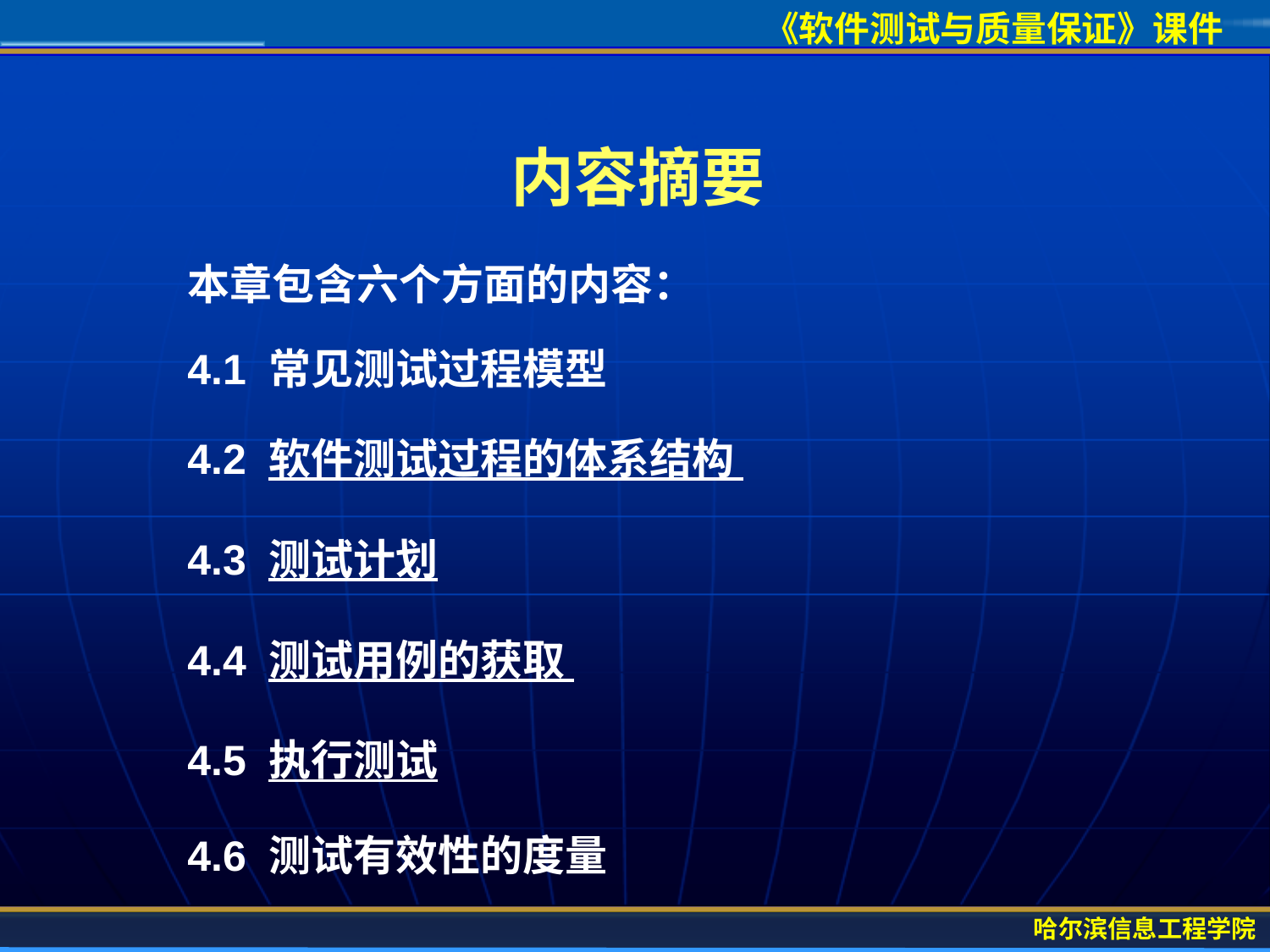

# 内容摘要
本章包含六个方面的内容：
4.1 常见测试过程模型
4.2 软件测试过程的体系结构
4.3 测试计划
4.4 测试用例的获取
4.5 执行测试
4.6 测试有效性的度量